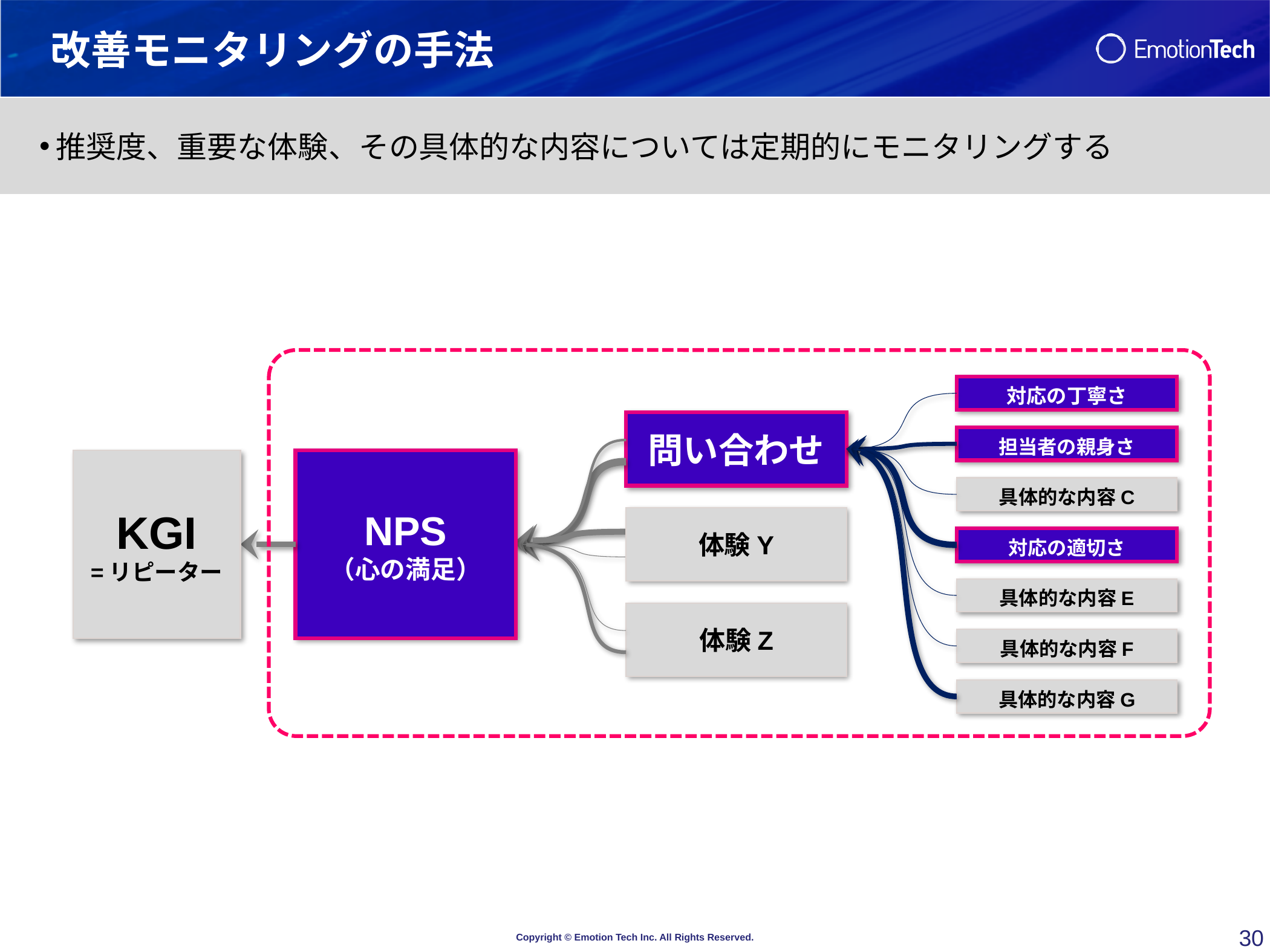

# 改善モニタリングの手法
推奨度、重要な体験、その具体的な内容については定期的にモニタリングする

対応の丁寧さ
問い合わせ
担当者の親身さ
KGI
=リピーター
NPS
（心の満足）
具体的な内容C
体験Y

対応の適切さ

具体的な内容E
体験Z
具体的な内容F
具体的な内容G